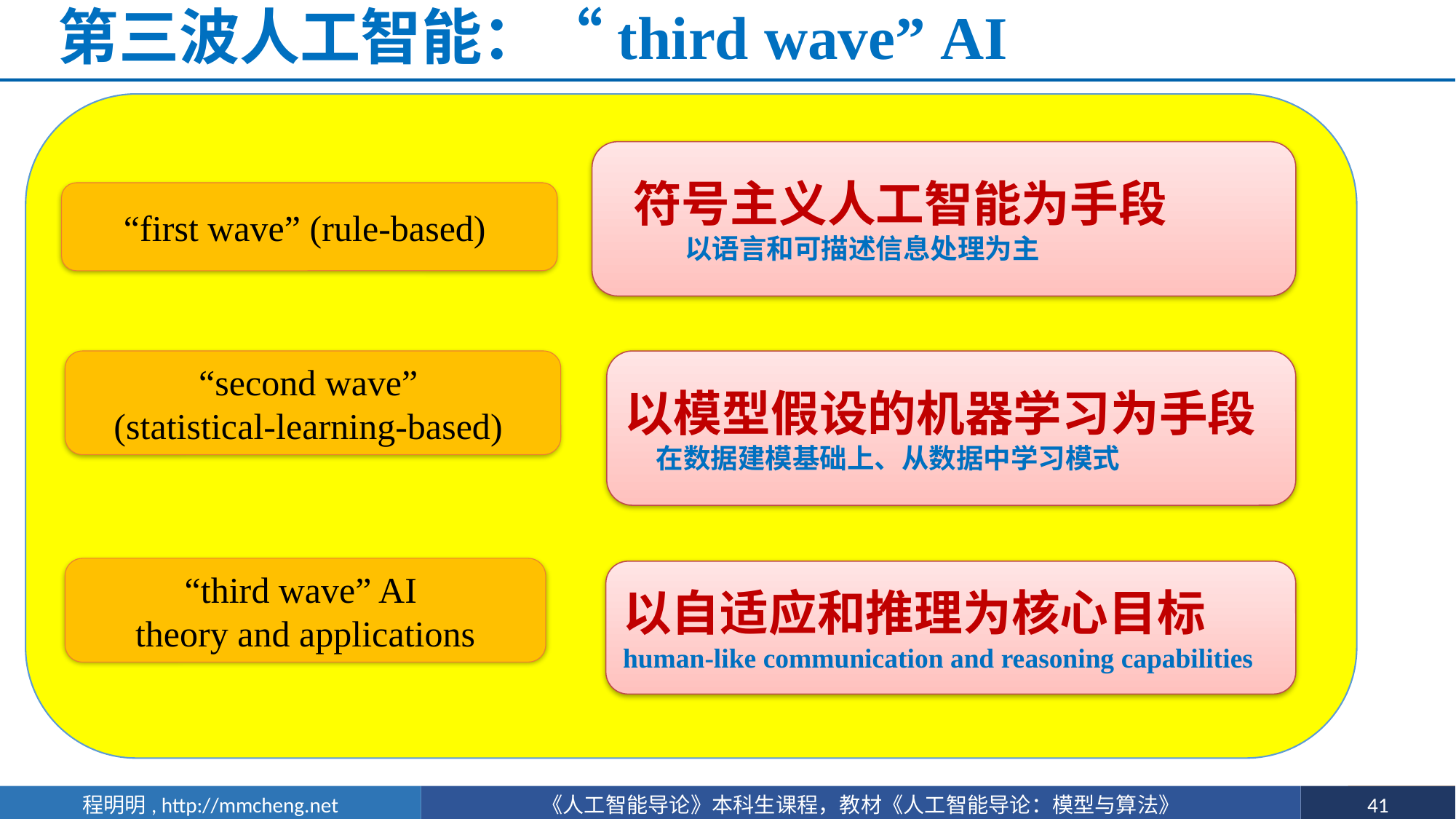

# 第三波人工智能：“third wave” AI

 符号主义人工智能为手段
           以语言和可描述信息处理为主
“first wave” (rule-based)
“second wave”
(statistical-learning-based)
以模型假设的机器学习为手段
    在数据建模基础上、从数据中学习模式
“third wave” AI
theory and applications
以自适应和推理为核心目标
human-like communication and reasoning capabilities